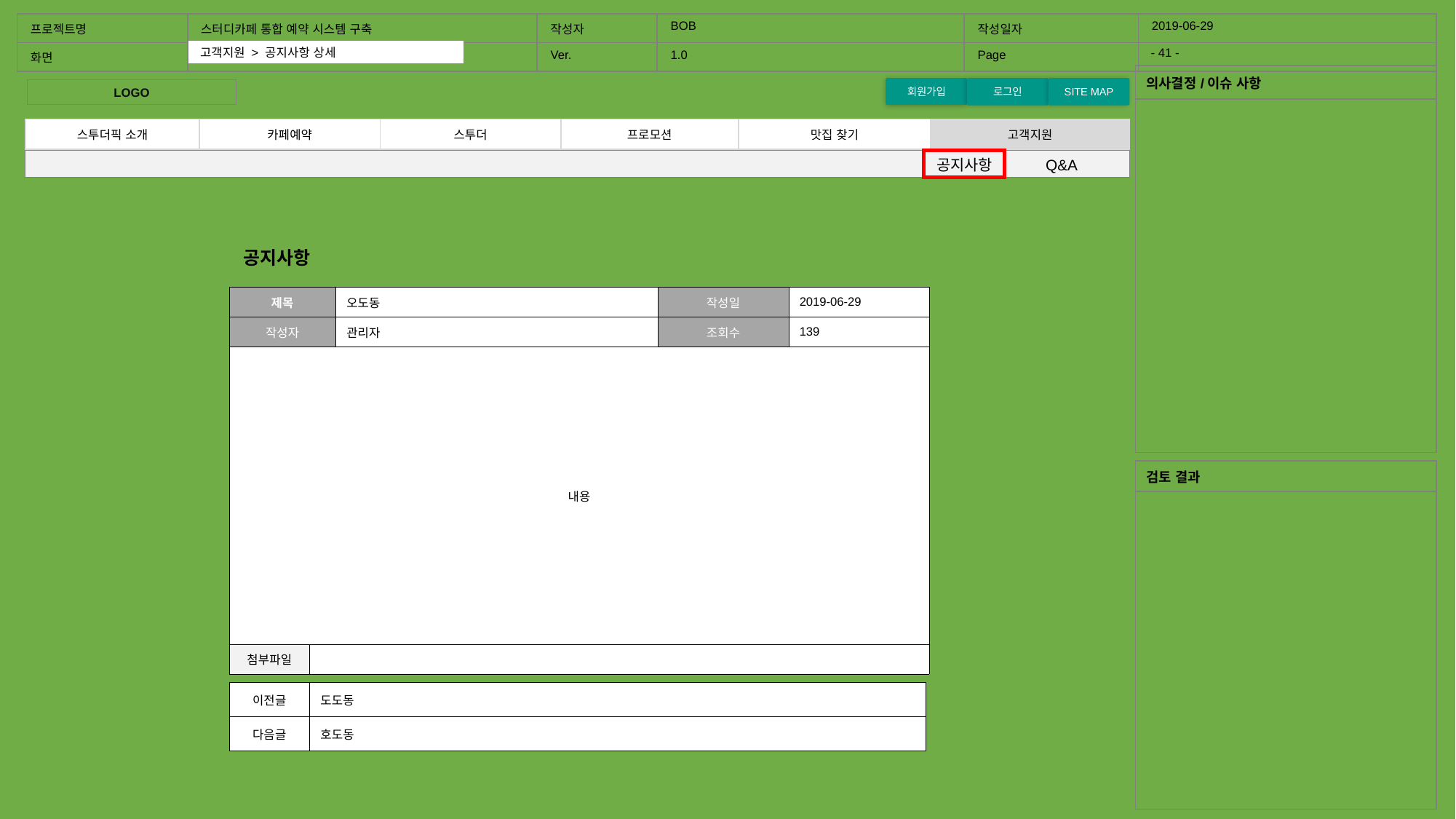

| 프로젝트명 | 스터디카페 통합 예약 시스템 구축 | 작성자 | BOB | 작성일자 | 2019-06-29 |
| --- | --- | --- | --- | --- | --- |
| 화면 |  | Ver. | 1.0 | Page |  |
- 41 -
고객지원 > 공지사항 상세
| 의사결정/이슈 사항 |
| --- |
|  |
회원가입
로그인
SITE MAP
LOGO
| 스투더픽 소개 | 카페예약 | 스투더 | 프로모션 | 맛집 찾기 | 고객지원 |
| --- | --- | --- | --- | --- | --- |

공지사항	Q&A

공지사항
| 제목 |  | 오도동 | 작성일 | 2019-06-29 |
| --- | --- | --- | --- | --- |
| 작성자 |  | 관리자 | 조회수 | 139 |
| 내용 |  |  |  |  |
| 첨부파일 |  |  |  |  |
| 검토 결과 |
| --- |
|  |
| 이전글 | 도도동 |
| --- | --- |
| 다음글 | 호도동 |